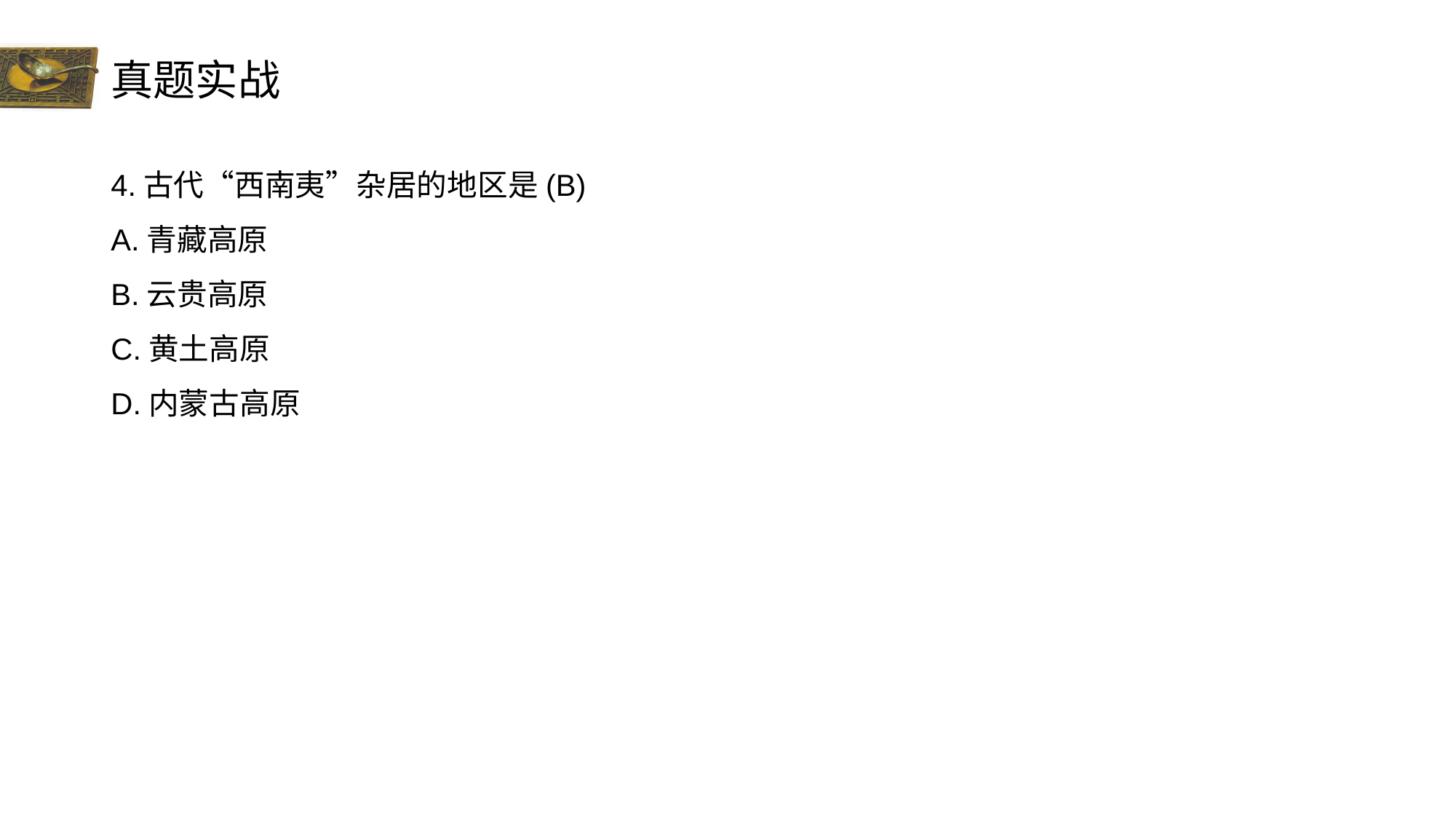

# 真题实战
4.古代“西南夷”杂居的地区是(B)
A.青藏高原
B.云贵高原
C.黄土高原
D.内蒙古高原

31